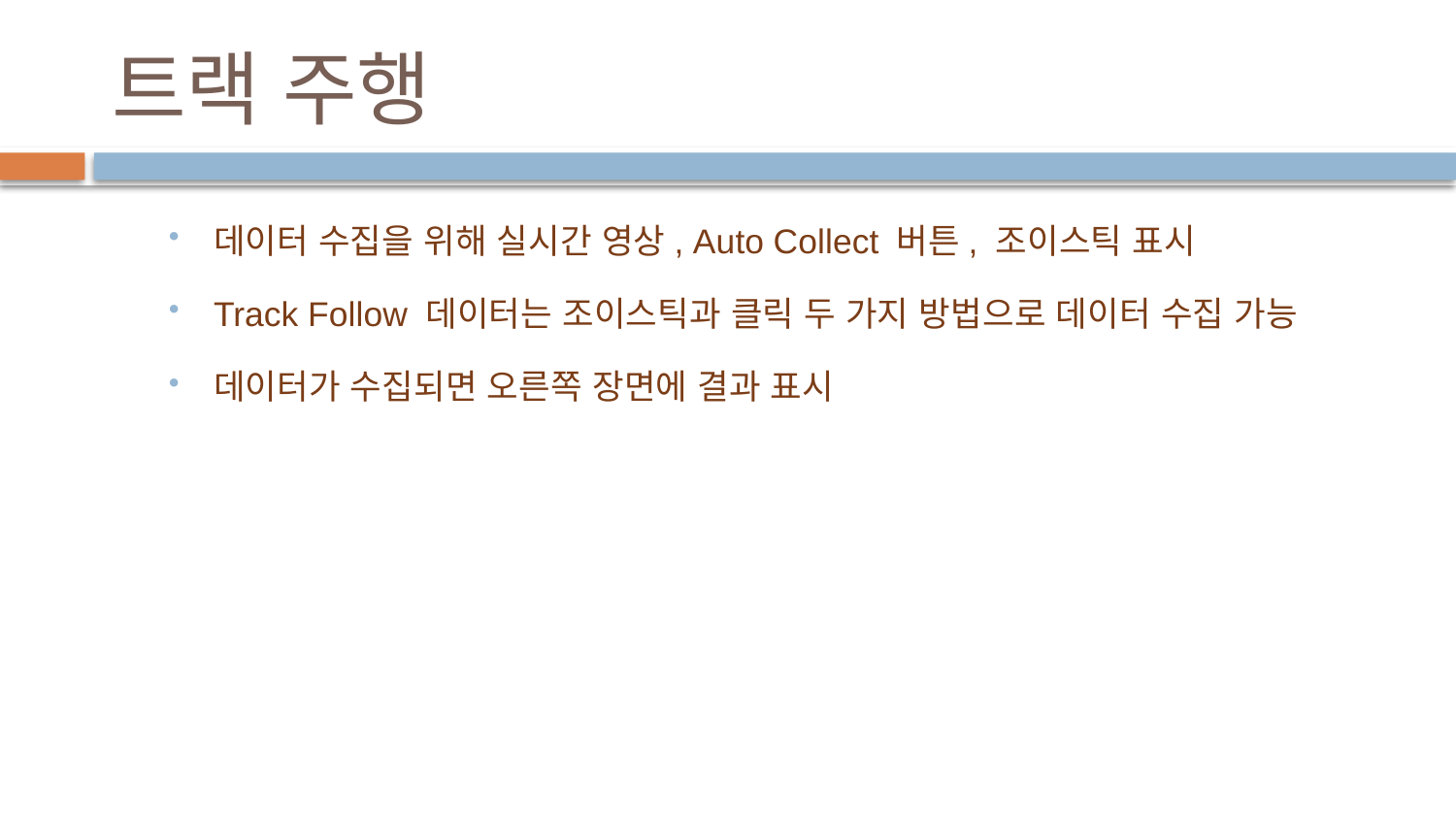

# 트랙 주행
데이터 수집을 위해 실시간 영상, Auto Collect 버튼, 조이스틱 표시
Track Follow 데이터는 조이스틱과 클릭 두 가지 방법으로 데이터 수집 가능
데이터가 수집되면 오른쪽 장면에 결과 표시